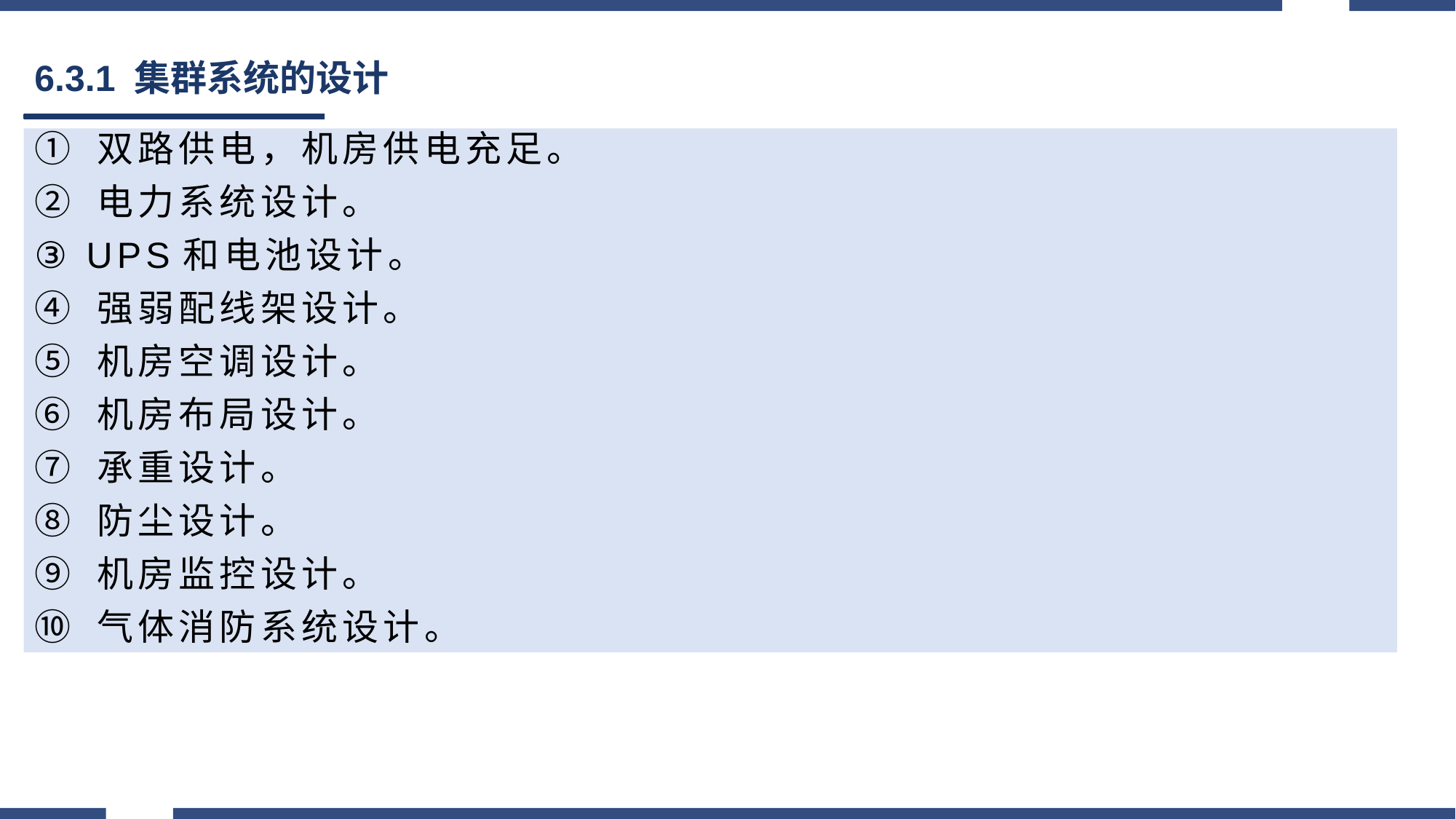

# 6.3.1 集群系统的设计
① 双路供电，机房供电充足。
② 电力系统设计。
③ UPS和电池设计。
④ 强弱配线架设计。
⑤ 机房空调设计。
⑥ 机房布局设计。
⑦ 承重设计。
⑧ 防尘设计。
⑨ 机房监控设计。
⑩ 气体消防系统设计。